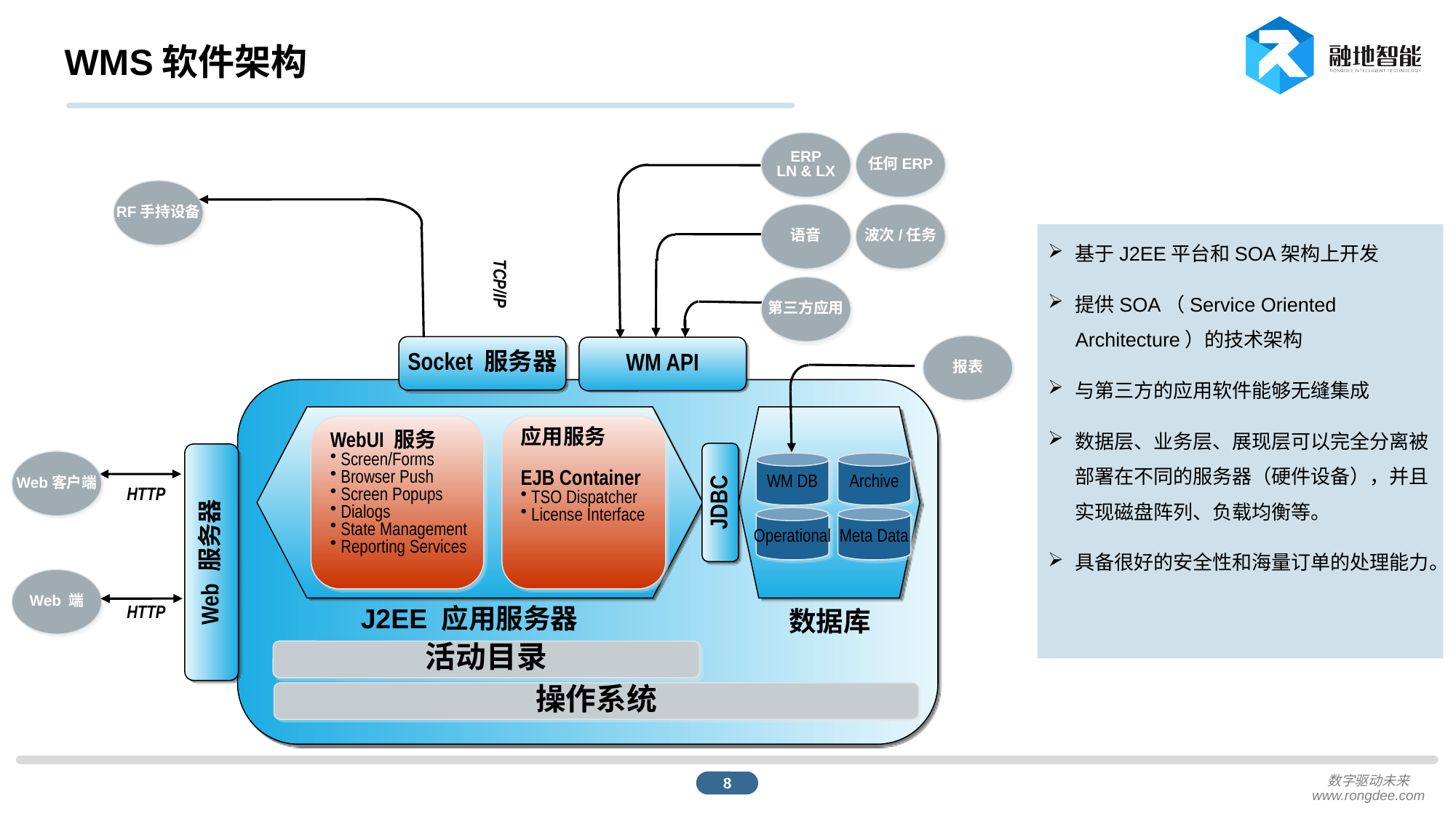

# WMS软件架构

ERP
LN & LX
任何ERP

RF手持设备

语音
波次/任务

基于J2EE平台和SOA架构上开发
提供SOA（Service Oriented Architecture）的技术架构
与第三方的应用软件能够无缝集成
数据层、业务层、展现层可以完全分离被部署在不同的服务器（硬件设备），并且实现磁盘阵列、负载均衡等。
具备很好的安全性和海量订单的处理能力。

TCP/IP
第三方应用

报表
Socket 服务器
WM API

WebUI 服务
 Screen/Forms
 Browser Push
 Screen Popups
 Dialogs
 State Management
 Reporting Services

应用服务

EJB Container
 TSO Dispatcher
 License Interface

Web客户端
WM DB
Archive

HTTP
JDBC
Operational
Meta Data
Web 服务器
Web 端
J2EE 应用服务器

HTTP
数据库
活动目录
操作系统